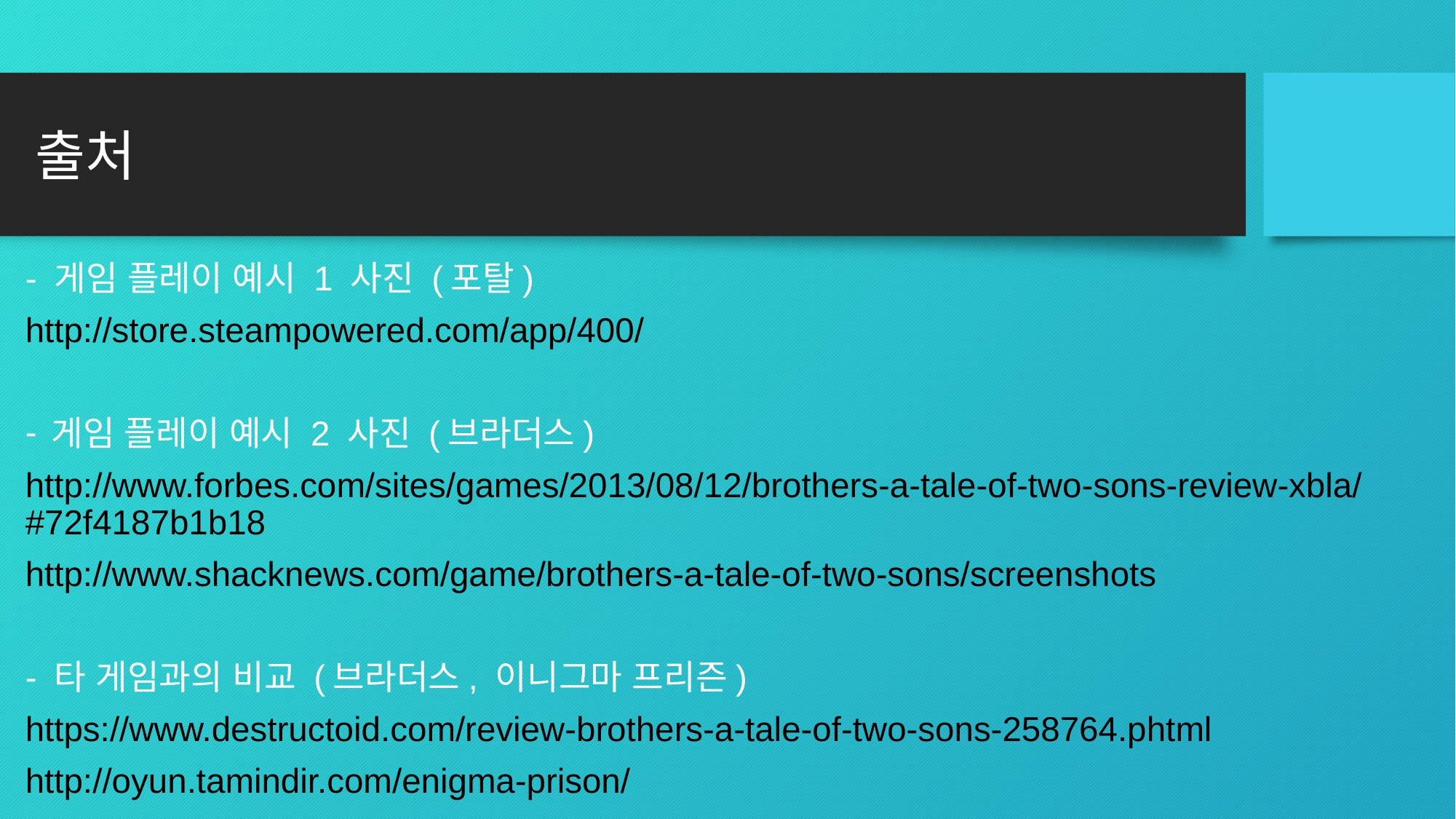

# 출처
- 게임 플레이 예시 1 사진 (포탈)
http://store.steampowered.com/app/400/

게임 플레이 예시 2 사진 (브라더스)
http://www.forbes.com/sites/games/2013/08/12/brothers-a-tale-of-two-sons-review-xbla/#72f4187b1b18
http://www.shacknews.com/game/brothers-a-tale-of-two-sons/screenshots

- 타 게임과의 비교 (브라더스, 이니그마 프리즌)
https://www.destructoid.com/review-brothers-a-tale-of-two-sons-258764.phtml
http://oyun.tamindir.com/enigma-prison/